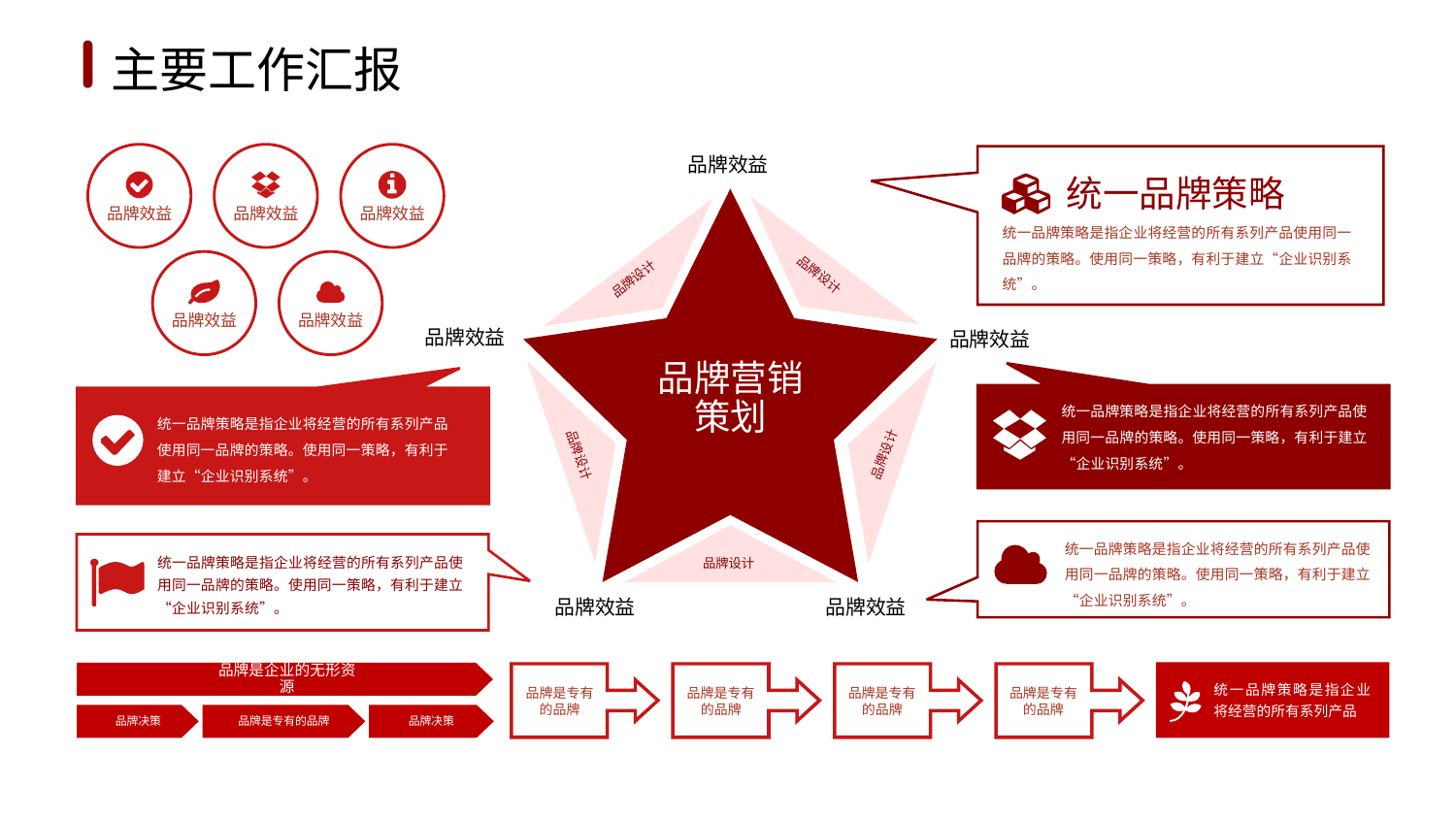

1
2
3
4
5
6
主要工作汇报

品牌效益

统一品牌策略

品牌效益
品牌效益
品牌效益
统一品牌策略是指企业将经营的所有系列产品使用同一品牌的策略。使用同一策略，有利于建立“企业识别系统”。

品牌设计
品牌设计

品牌效益
品牌效益

品牌效益
品牌效益
品牌营销
策划

统一品牌策略是指企业将经营的所有系列产品使用同一品牌的策略。使用同一策略，有利于建立“企业识别系统”。
统一品牌策略是指企业将经营的所有系列产品使用同一品牌的策略。使用同一策略，有利于建立“企业识别系统”。

品牌设计
品牌设计

统一品牌策略是指企业将经营的所有系列产品使用同一品牌的策略。使用同一策略，有利于建立“企业识别系统”。
统一品牌策略是指企业将经营的所有系列产品使用同一品牌的策略。使用同一策略，有利于建立“企业识别系统”。

品牌设计

品牌效益
品牌效益

品牌是企业的无形资源
统一品牌策略是指企业将经营的所有系列产品

品牌是专有
的品牌
品牌是专有
的品牌
品牌是专有
的品牌
品牌是专有
的品牌

品牌决策
品牌是专有的品牌
品牌决策